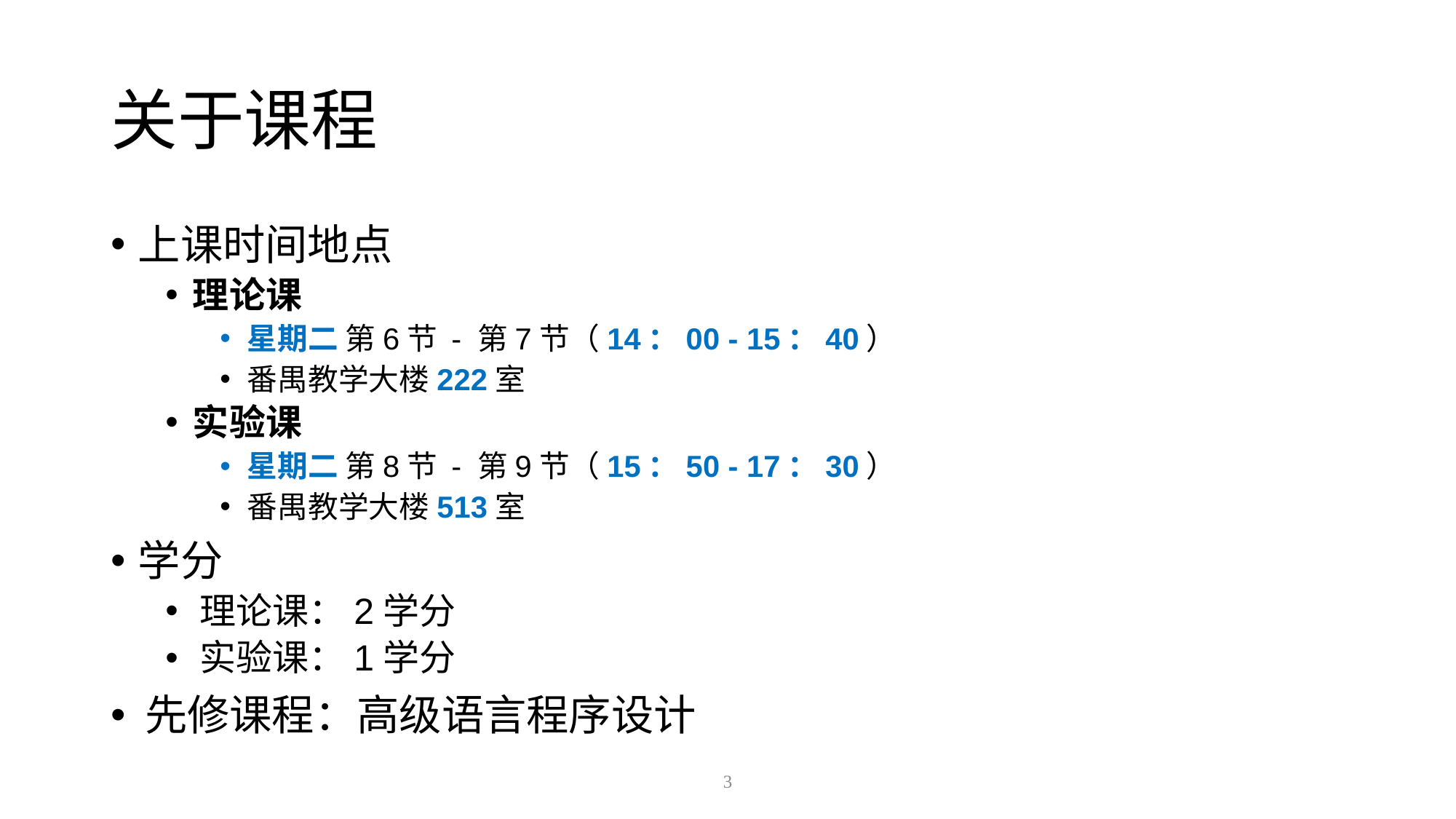

# 关于课程
上课时间地点
理论课
星期二 第6节 - 第7节（14：00 - 15：40）
番禺教学大楼222室
实验课
星期二 第8节 - 第9节（15：50 - 17：30）
番禺教学大楼513室
学分
理论课：2学分
实验课：1学分
先修课程：高级语言程序设计
3